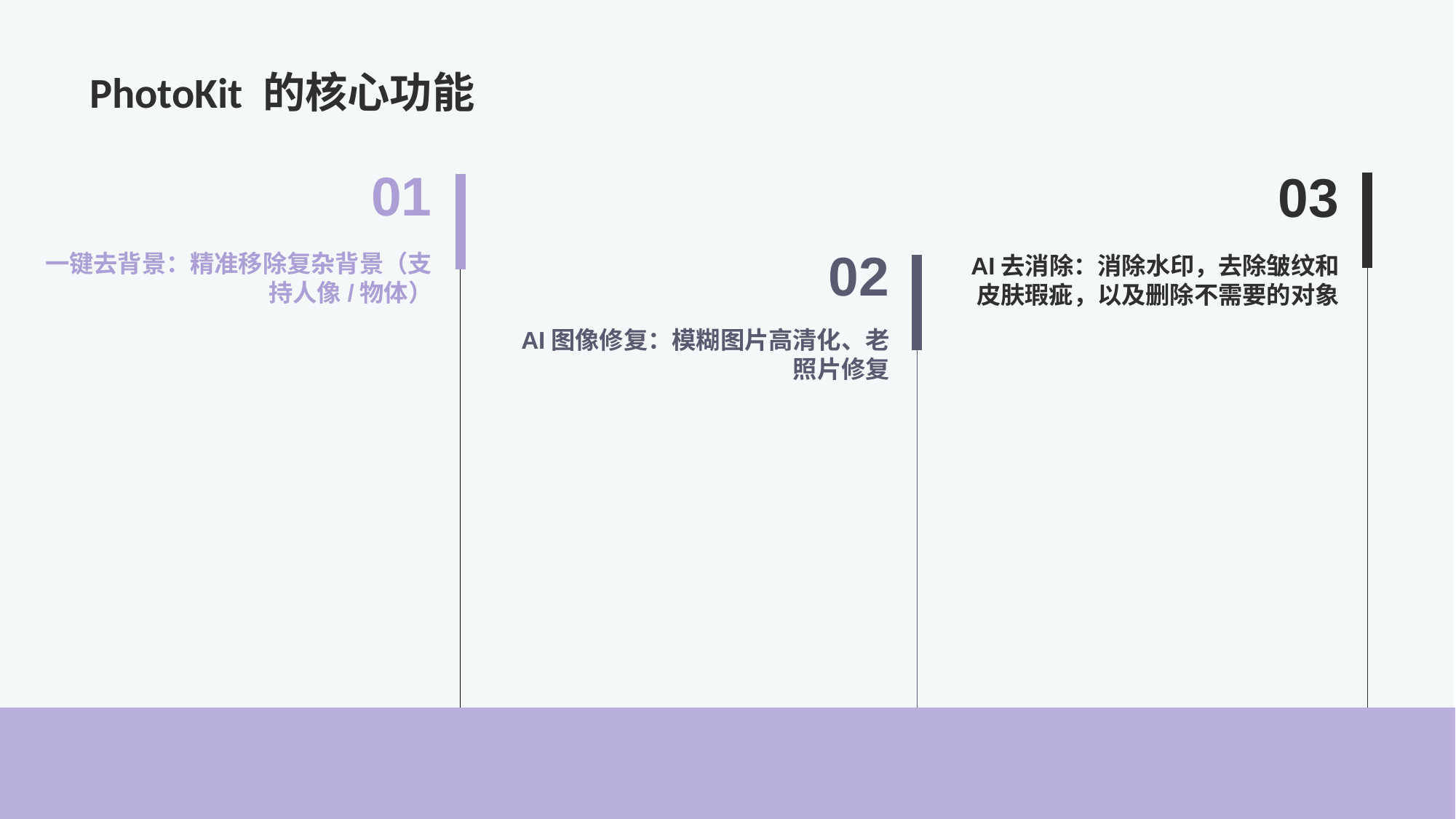

# PhotoKit 的核心功能
01
03
02
一键去背景：精准移除复杂背景（支持人像/物体）
AI去消除：消除水印，去除皱纹和皮肤瑕疵，以及删除不需要的对象

AI图像修复：模糊图片高清化、老照片修复